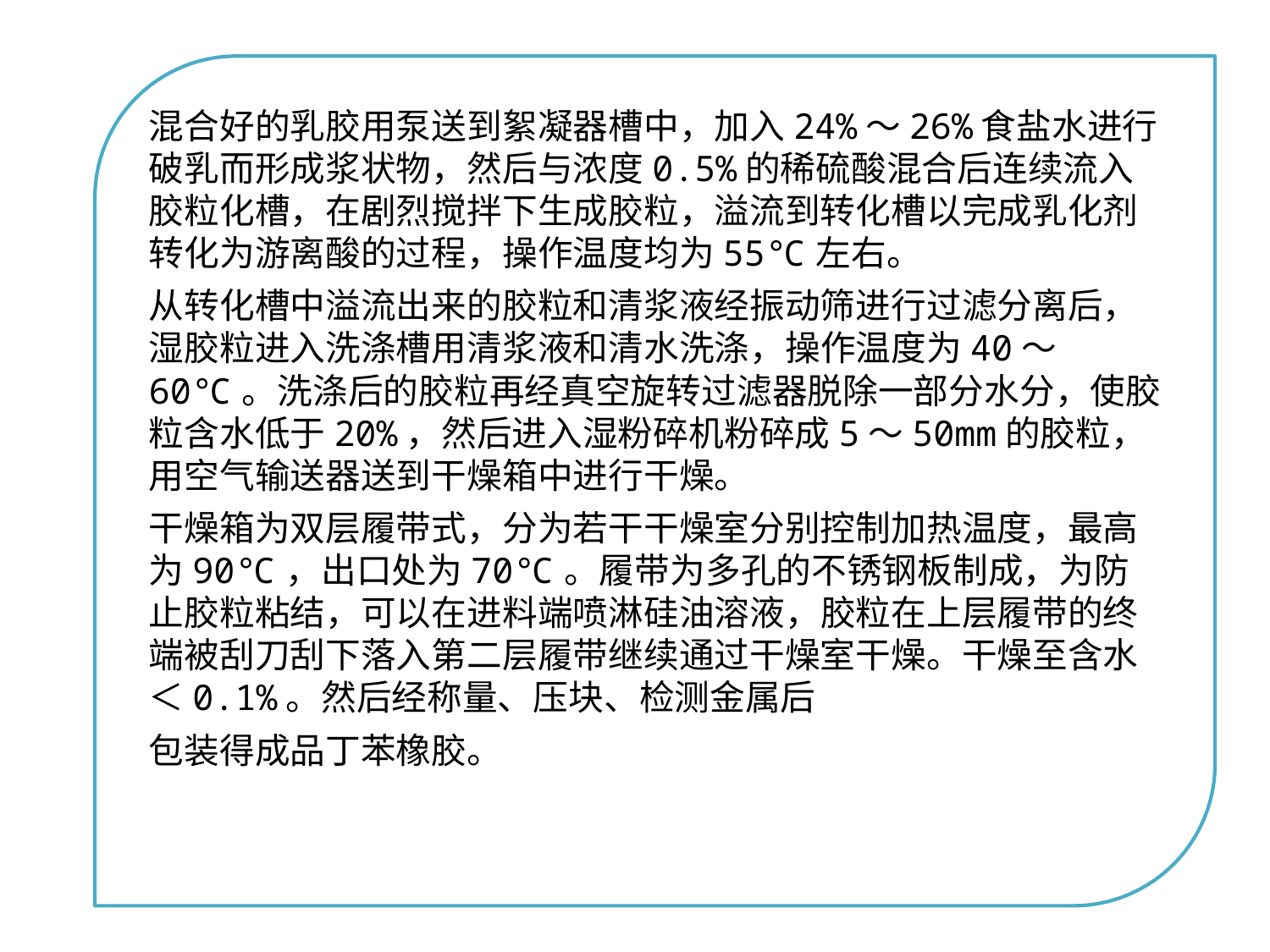

混合好的乳胶用泵送到絮凝器槽中，加入24%～26%食盐水进行破乳而形成浆状物，然后与浓度0.5%的稀硫酸混合后连续流入胶粒化槽，在剧烈搅拌下生成胶粒，溢流到转化槽以完成乳化剂转化为游离酸的过程，操作温度均为55℃左右。
从转化槽中溢流出来的胶粒和清浆液经振动筛进行过滤分离后，湿胶粒进入洗涤槽用清浆液和清水洗涤，操作温度为40～60℃。洗涤后的胶粒再经真空旋转过滤器脱除一部分水分，使胶粒含水低于20%，然后进入湿粉碎机粉碎成5～50mm的胶粒，用空气输送器送到干燥箱中进行干燥。
干燥箱为双层履带式，分为若干干燥室分别控制加热温度，最高为90℃，出口处为70℃。履带为多孔的不锈钢板制成，为防止胶粒粘结，可以在进料端喷淋硅油溶液，胶粒在上层履带的终端被刮刀刮下落入第二层履带继续通过干燥室干燥。干燥至含水＜0.1%。然后经称量、压块、检测金属后
包装得成品丁苯橡胶。
点击添加文本
点击添加文本
点击添加文本
点击添加文本